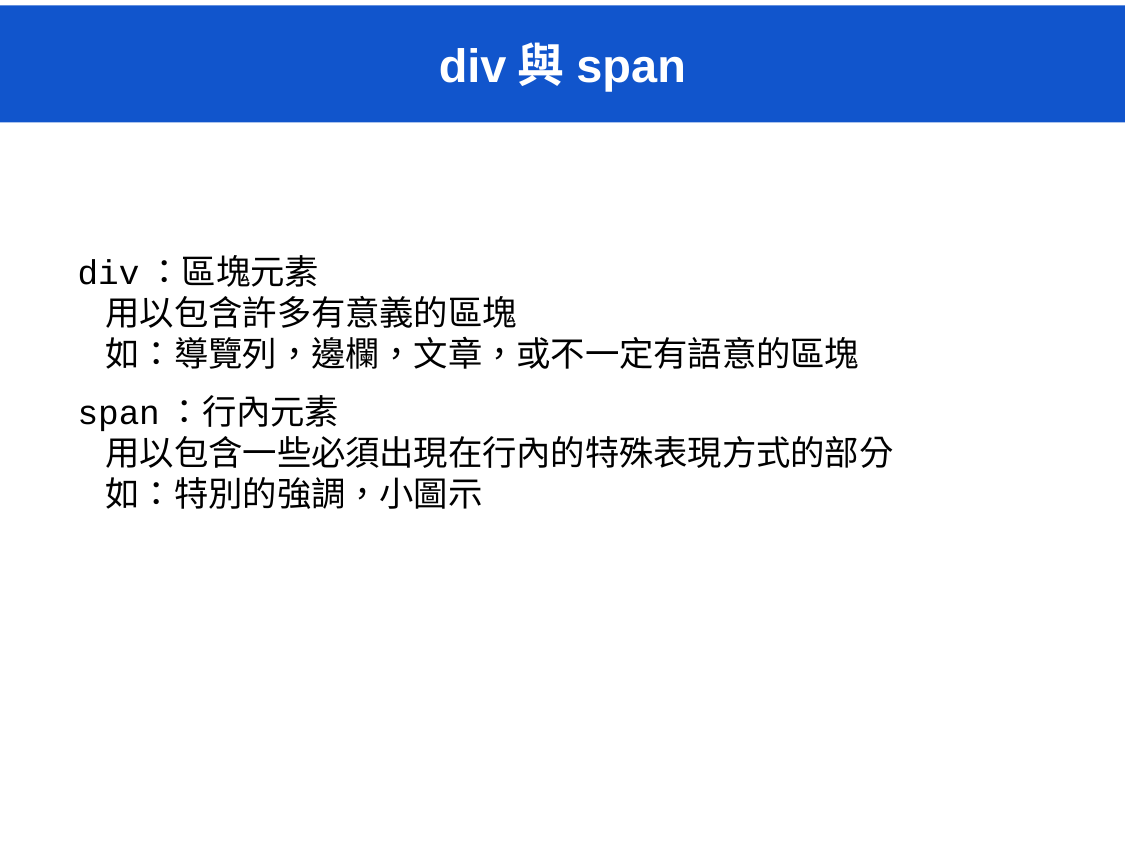

# div與span
div：區塊元素
用以包含許多有意義的區塊
如：導覽列，邊欄，文章，或不一定有語意的區塊
span：行內元素
用以包含一些必須出現在行內的特殊表現方式的部分
如：特別的強調，小圖示